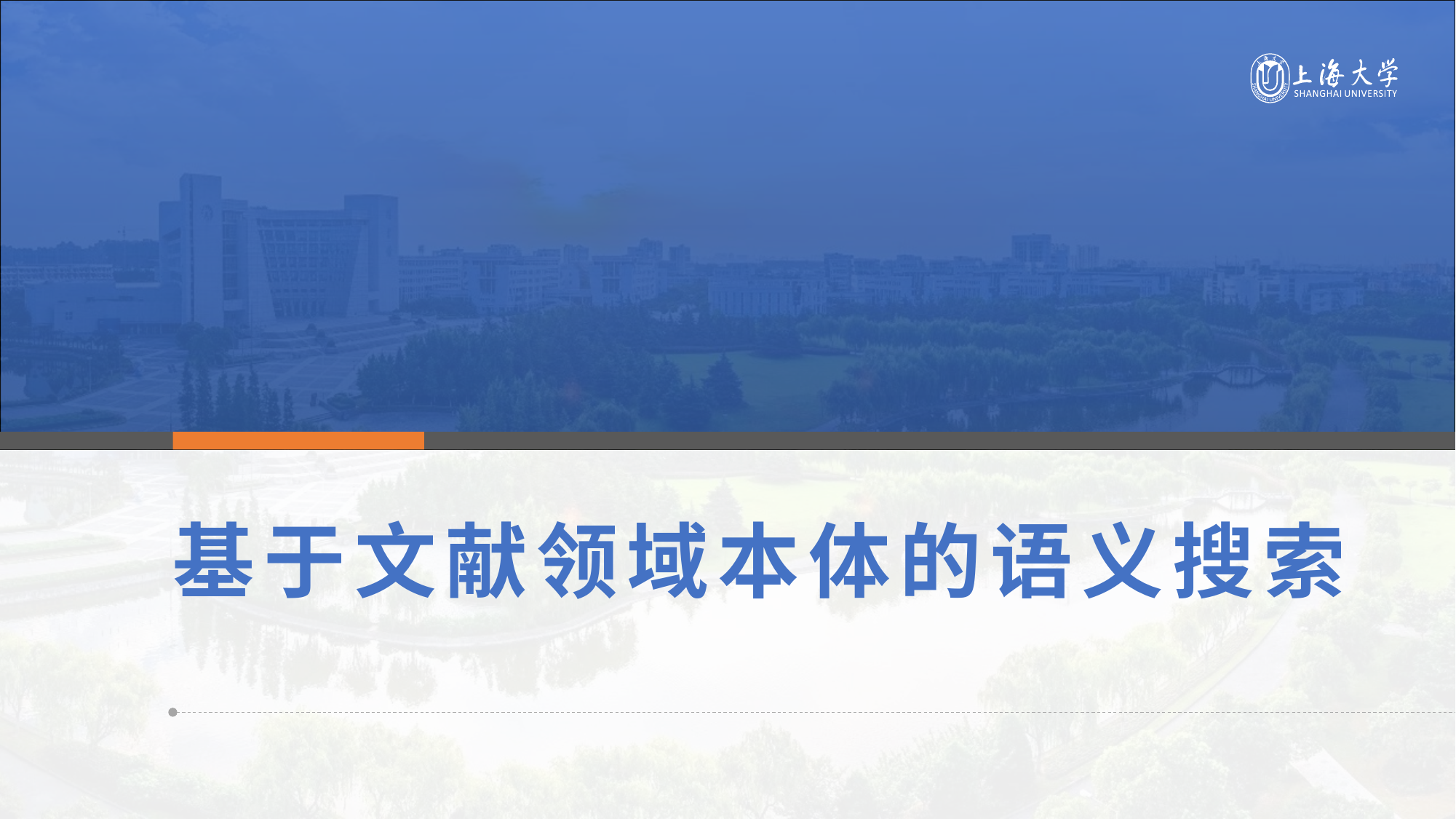

右键单击左侧缩略图→版式→选择【其他过渡页形式】
04
# 基于文献领域本体的语义搜索